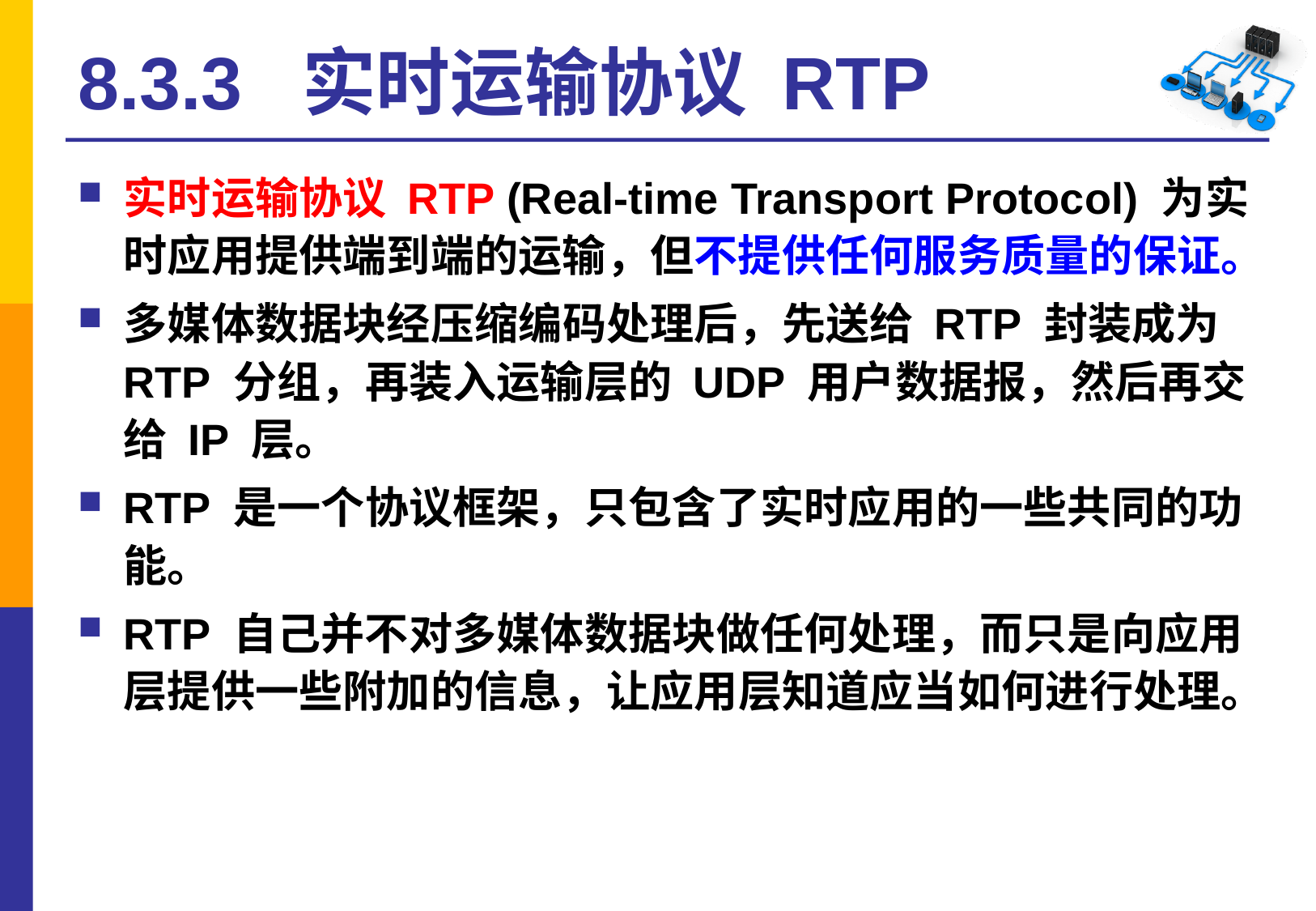

# 8.3.3  实时运输协议 RTP
实时运输协议 RTP (Real-time Transport Protocol) 为实时应用提供端到端的运输，但不提供任何服务质量的保证。
多媒体数据块经压缩编码处理后，先送给 RTP 封装成为 RTP 分组，再装入运输层的 UDP 用户数据报，然后再交给 IP 层。
RTP 是一个协议框架，只包含了实时应用的一些共同的功能。
RTP 自己并不对多媒体数据块做任何处理，而只是向应用层提供一些附加的信息，让应用层知道应当如何进行处理。